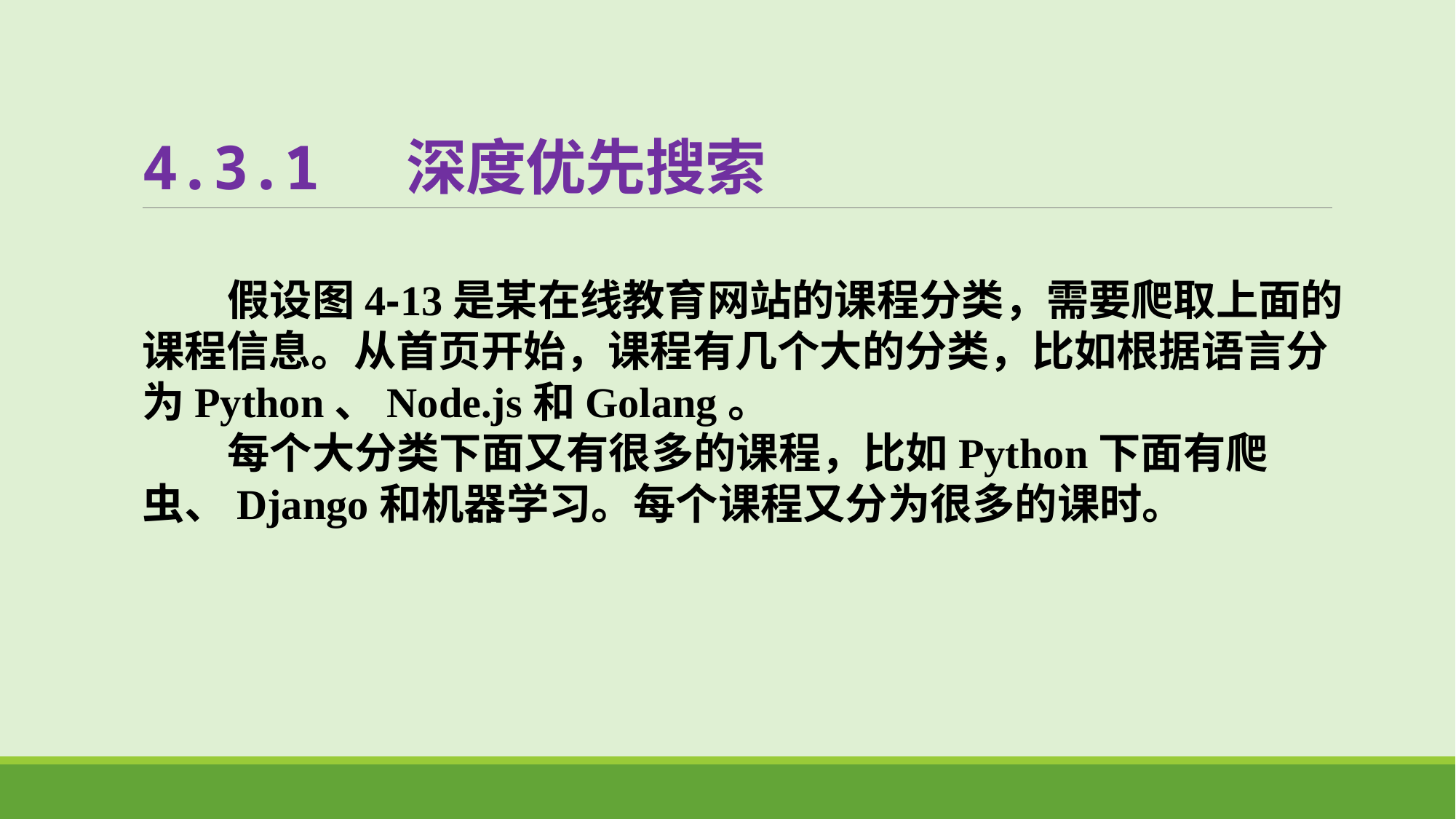

# 4.3.1  深度优先搜索
     假设图4-13是某在线教育网站的课程分类，需要爬取上面的课程信息。从首页开始，课程有几个大的分类，比如根据语言分为Python、Node.js和Golang。
     每个大分类下面又有很多的课程，比如Python下面有爬虫、Django和机器学习。每个课程又分为很多的课时。